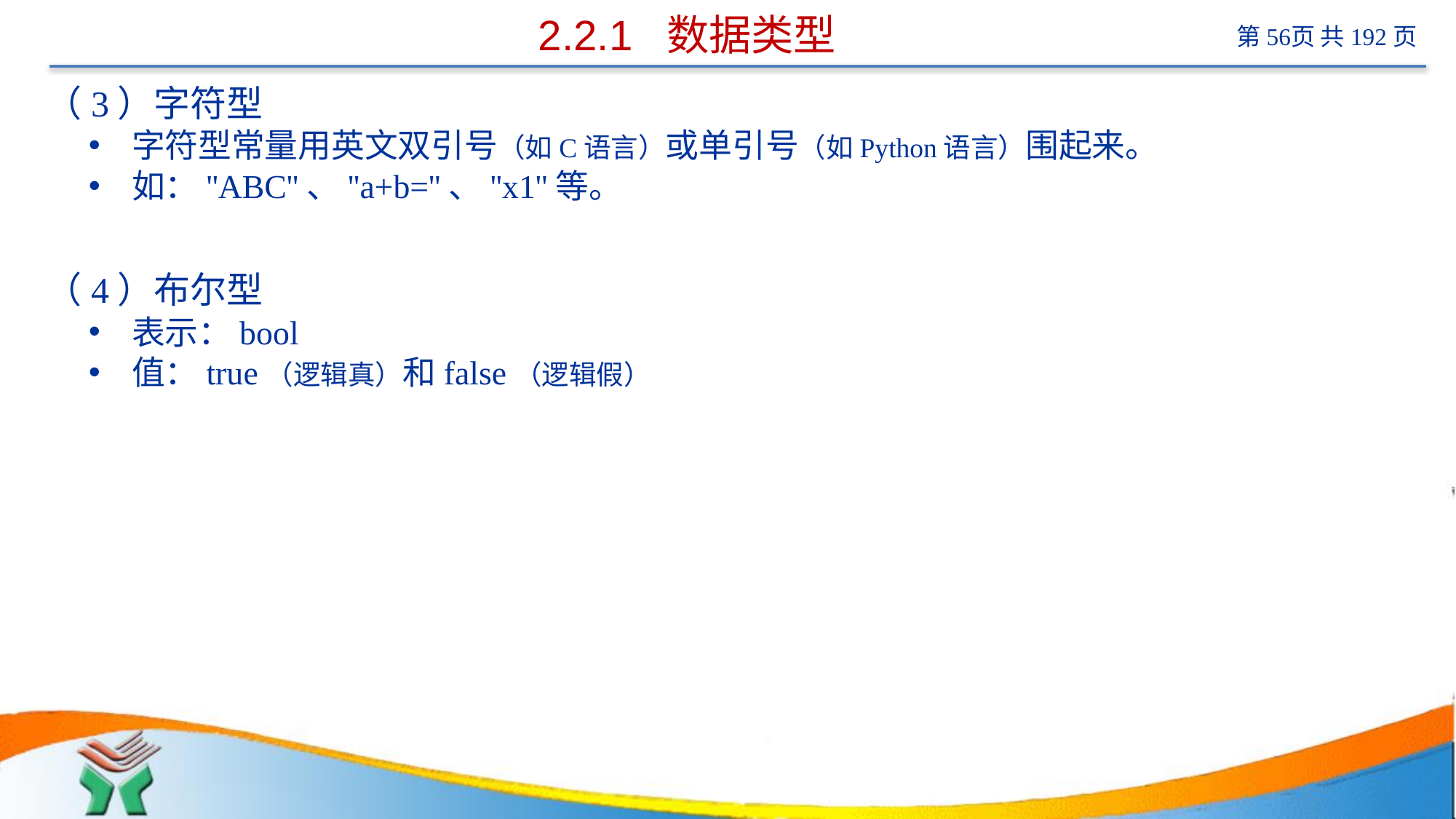

# 2.2.1  数据类型
（3）字符型
字符型常量用英文双引号（如C语言）或单引号（如Python语言）围起来。
如：''ABC''、''a+b=''、''x1''等。

（4）布尔型
表示：bool
值：true（逻辑真）和false（逻辑假）